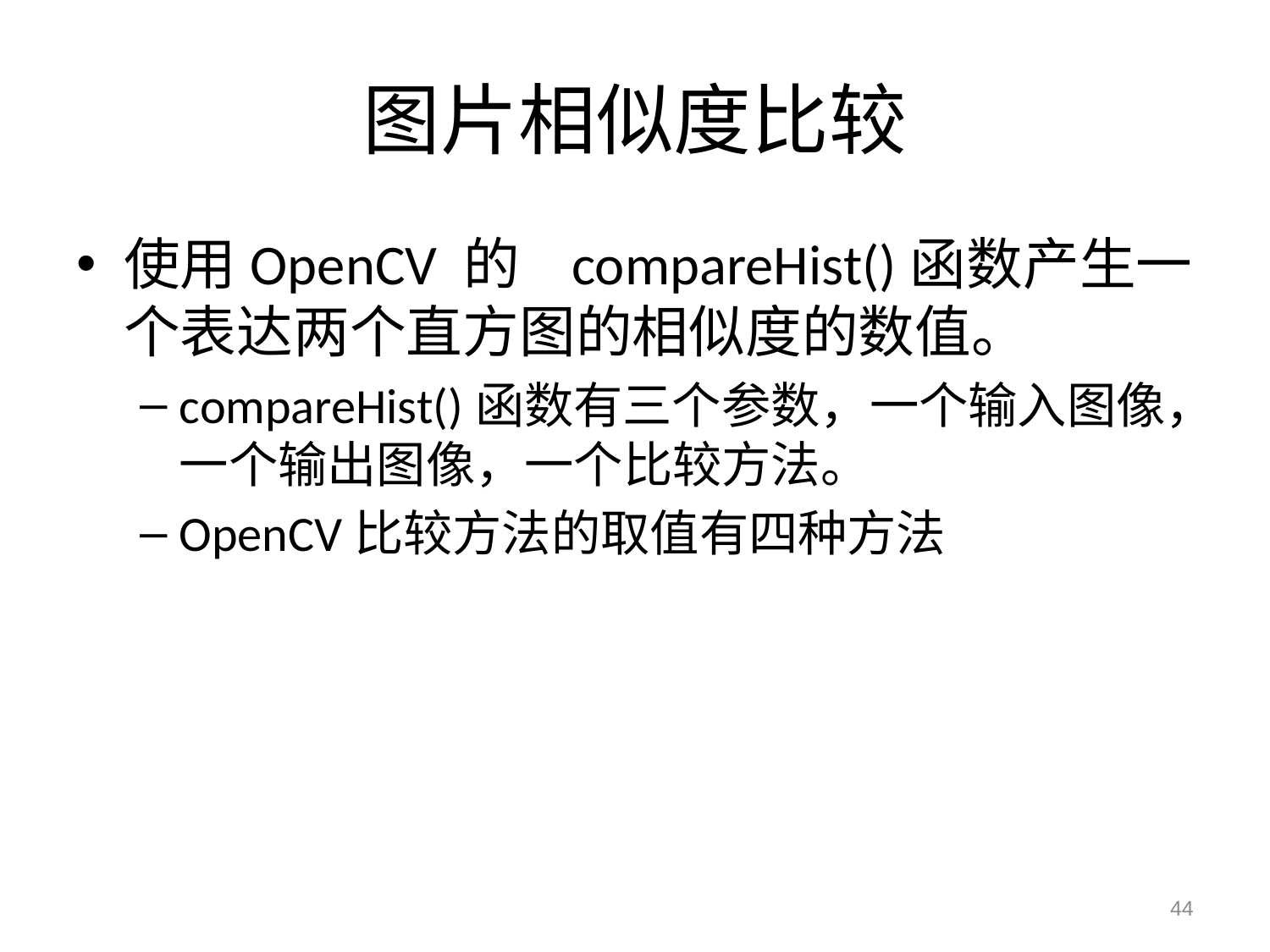

# 图片相似度比较
使用OpenCV 的   compareHist()函数产生一个表达两个直方图的相似度的数值。
compareHist()函数有三个参数，一个输入图像，一个输出图像，一个比较方法。
OpenCV比较方法的取值有四种方法
44